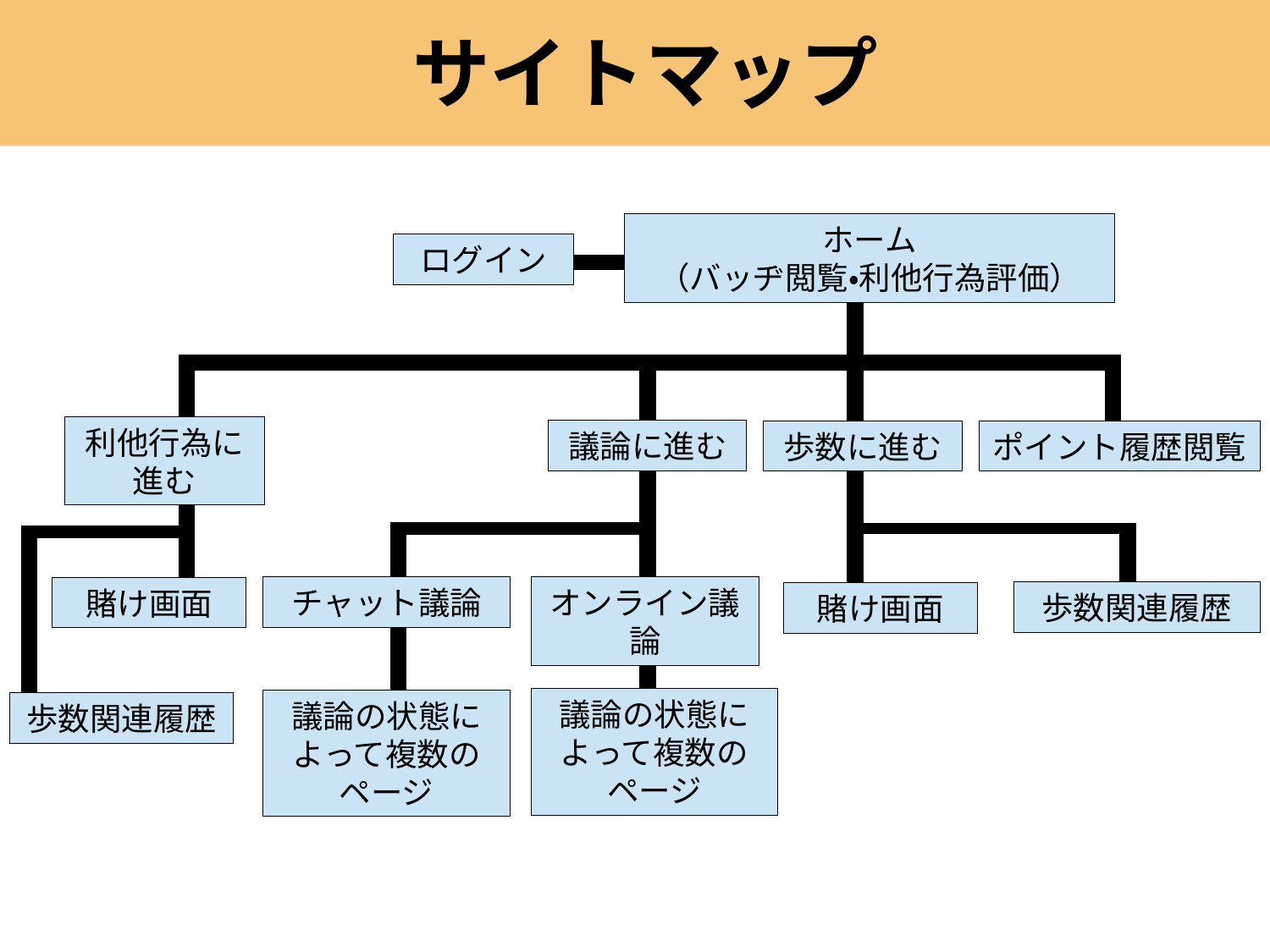

サイトマップ
ホーム
（バッヂ閲覧・利他行為評価）
ログイン

利他行為に進む
議論に進む
歩数に進む
ポイント履歴閲覧

チャット議論
オンライン議論
賭け画面
歩数関連履歴
賭け画面

議論の状態によって複数のページ
議論の状態によって複数のページ
歩数関連履歴